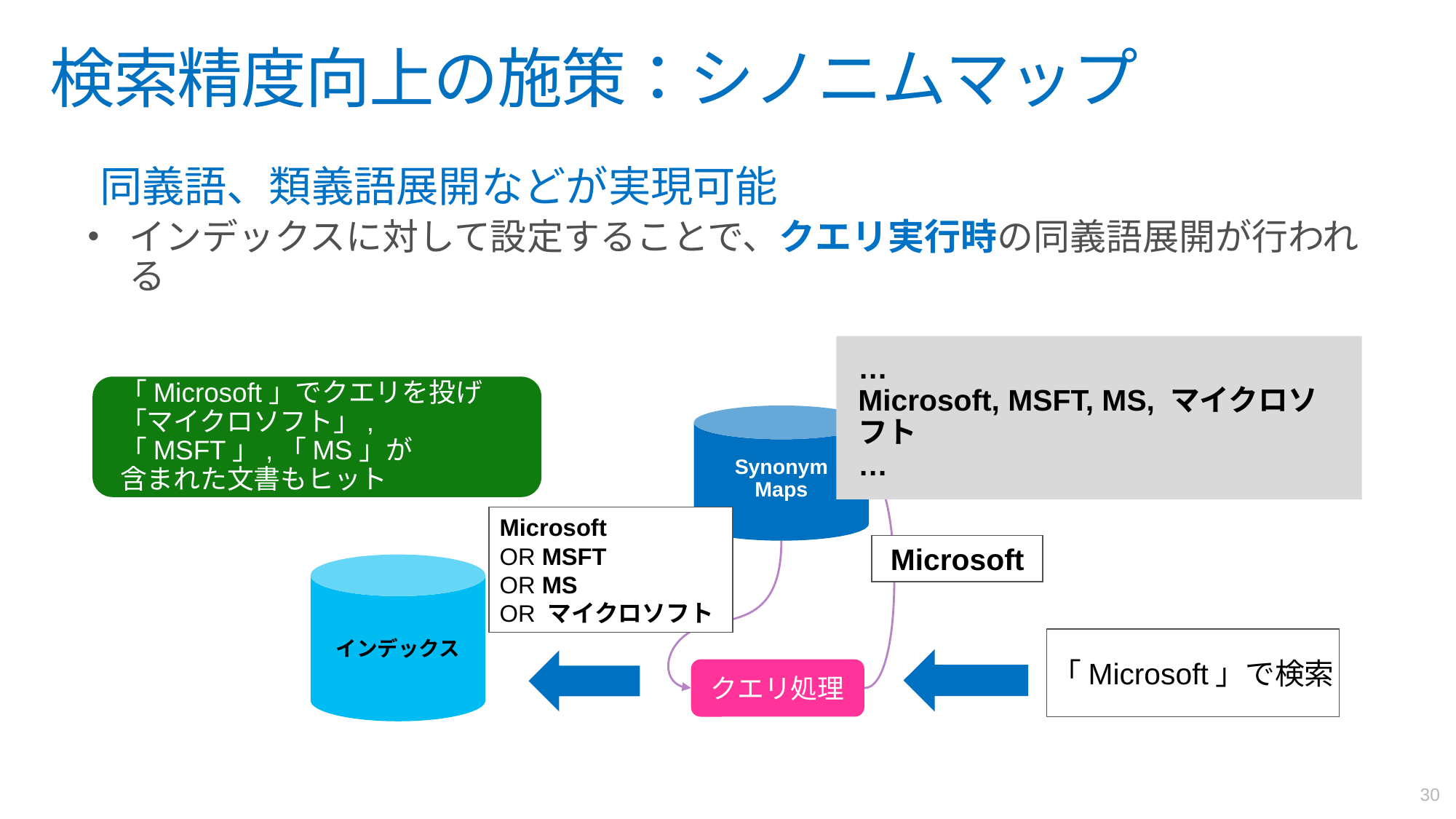

# 検索精度向上の施策：シノニムマップ
同義語、類義語展開などが実現可能
インデックスに対して設定することで、クエリ実行時の同義語展開が行われる
…
Microsoft, MSFT, MS, マイクロソフト
…
「Microsoft」でクエリを投げ
「マイクロソフト」,「MSFT」,「MS」が
含まれた文書もヒット
Synonym
Maps
Microsoft
OR MSFT
OR MS
OR マイクロソフト
Microsoft

インデックス

「Microsoft」で検索
クエリ処理
30